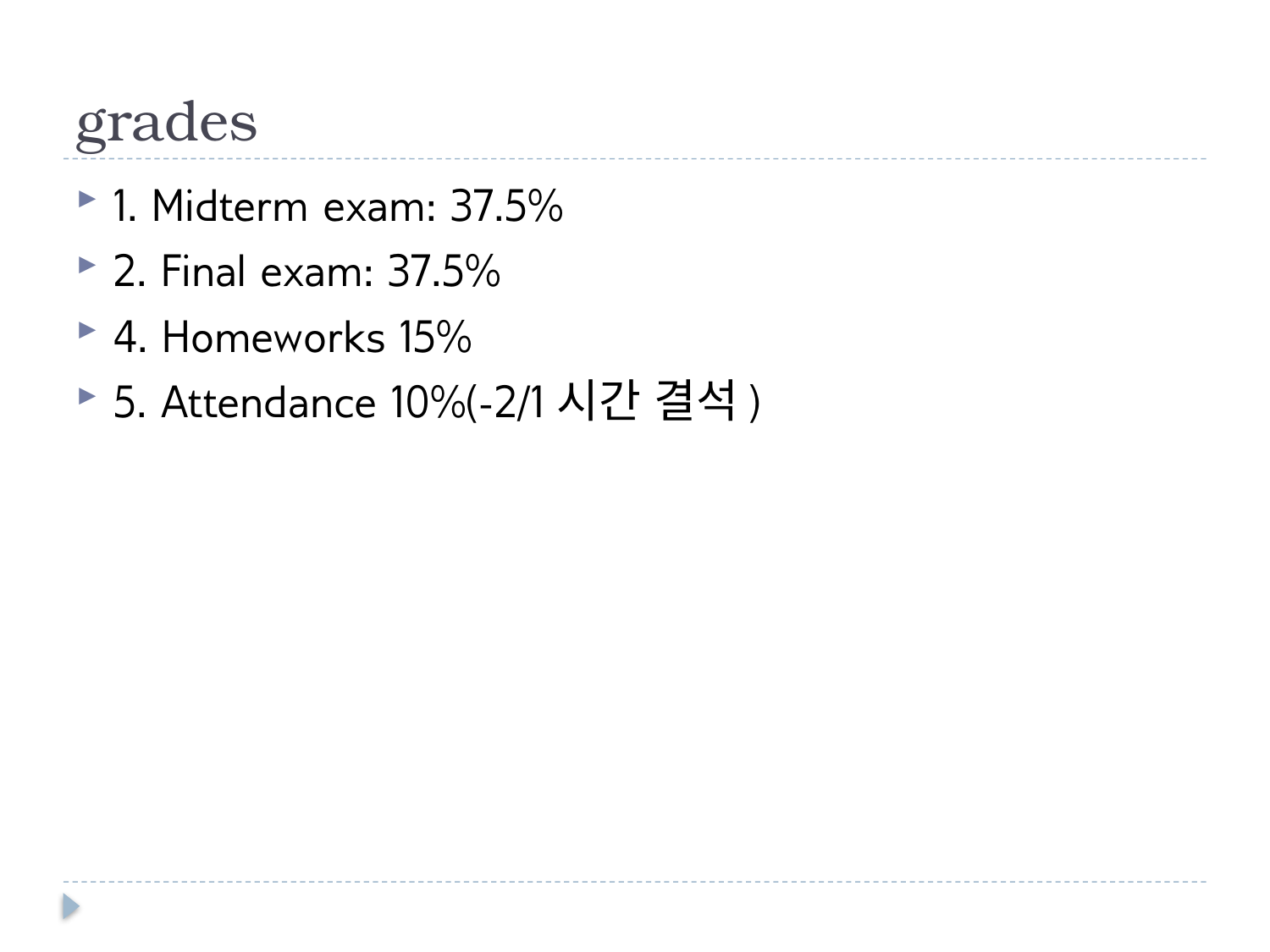

# grades
1. Midterm exam: 37.5%
2. Final exam: 37.5%
4. Homeworks 15%
5. Attendance 10%(-2/1시간 결석)